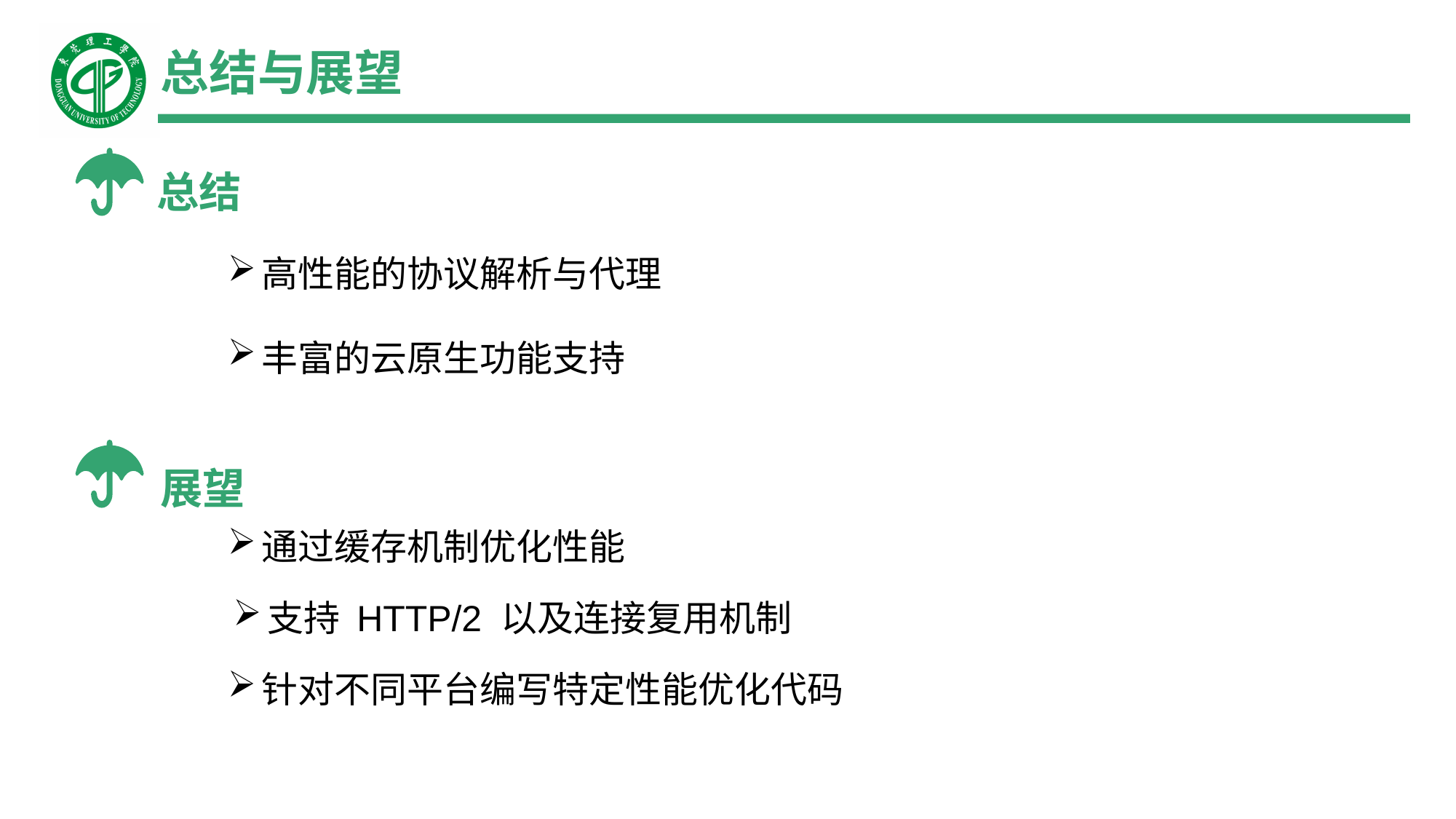

总结与展望

总结
高性能的协议解析与代理
丰富的云原生功能支持

展望
通过缓存机制优化性能
支持 HTTP/2 以及连接复用机制
针对不同平台编写特定性能优化代码